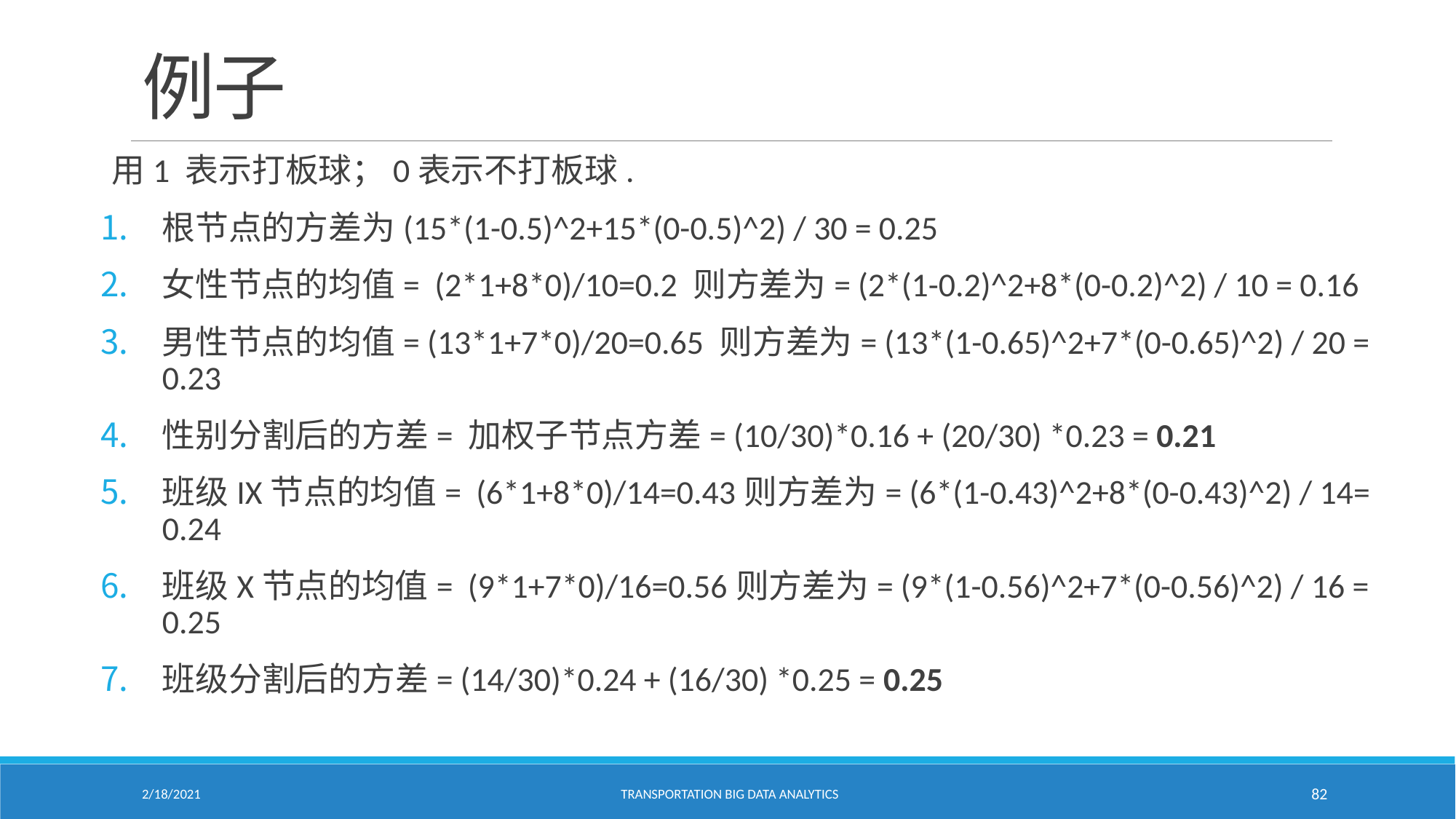

# 例子
用1 表示打板球；0表示不打板球.
根节点的方差为(15*(1-0.5)^2+15*(0-0.5)^2) / 30 = 0.25
女性节点的均值=  (2*1+8*0)/10=0.2 则方差为= (2*(1-0.2)^2+8*(0-0.2)^2) / 10 = 0.16
男性节点的均值= (13*1+7*0)/20=0.65 则方差为= (13*(1-0.65)^2+7*(0-0.65)^2) / 20 = 0.23
性别分割后的方差= 加权子节点方差= (10/30)*0.16 + (20/30) *0.23 = 0.21
班级IX节点的均值=  (6*1+8*0)/14=0.43则方差为= (6*(1-0.43)^2+8*(0-0.43)^2) / 14= 0.24
班级X节点的均值=  (9*1+7*0)/16=0.56则方差为= (9*(1-0.56)^2+7*(0-0.56)^2) / 16 = 0.25
班级分割后的方差= (14/30)*0.24 + (16/30) *0.25 = 0.25
2/18/2021
Transportation Big Data Analytics
82